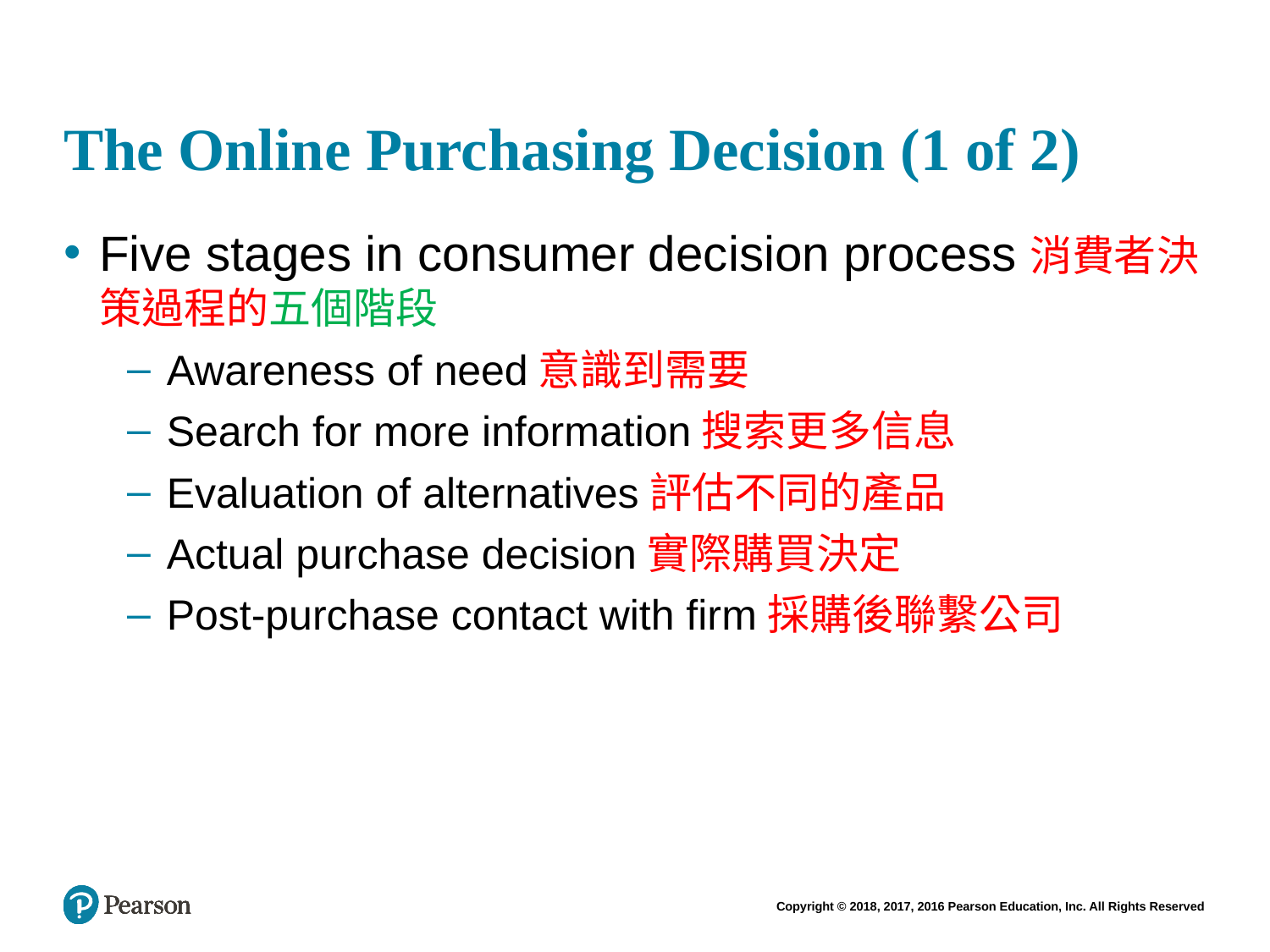

# The Online Purchasing Decision (1 of 2)
Five stages in consumer decision process消費者決策過程的五個階段
Awareness of need意識到需要
Search for more information搜索更多信息
Evaluation of alternatives評估不同的產品
Actual purchase decision實際購買決定
Post-purchase contact with firm採購後聯繫公司